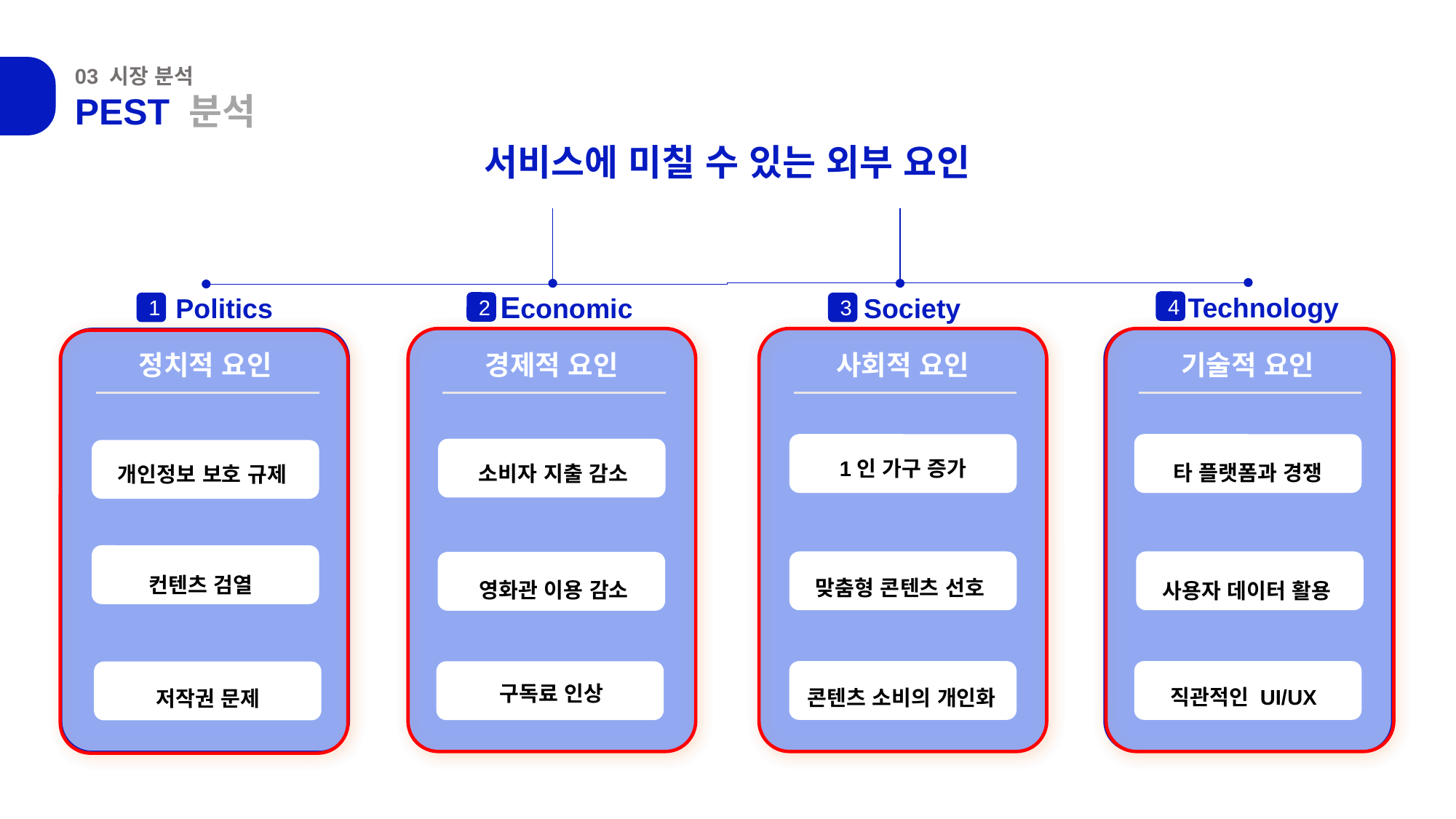

03 시장 분석

PEST 분석
서비스에 미칠 수 있는 외부 요인
Economic
Technology
Society
Politics

4
2
1
3

정치적 요인
경제적 요인
사회적 요인
기술적 요인

1인 가구 증가

타 플랫폼과 경쟁
소비자 지출 감소
개인정보 보호 규제

컨텐츠 검열
맞춤형 콘텐츠 선호
영화관 이용 감소
사용자 데이터 활용

구독료 인상
직관적인 UI/UX
콘텐츠 소비의 개인화
저작권 문제